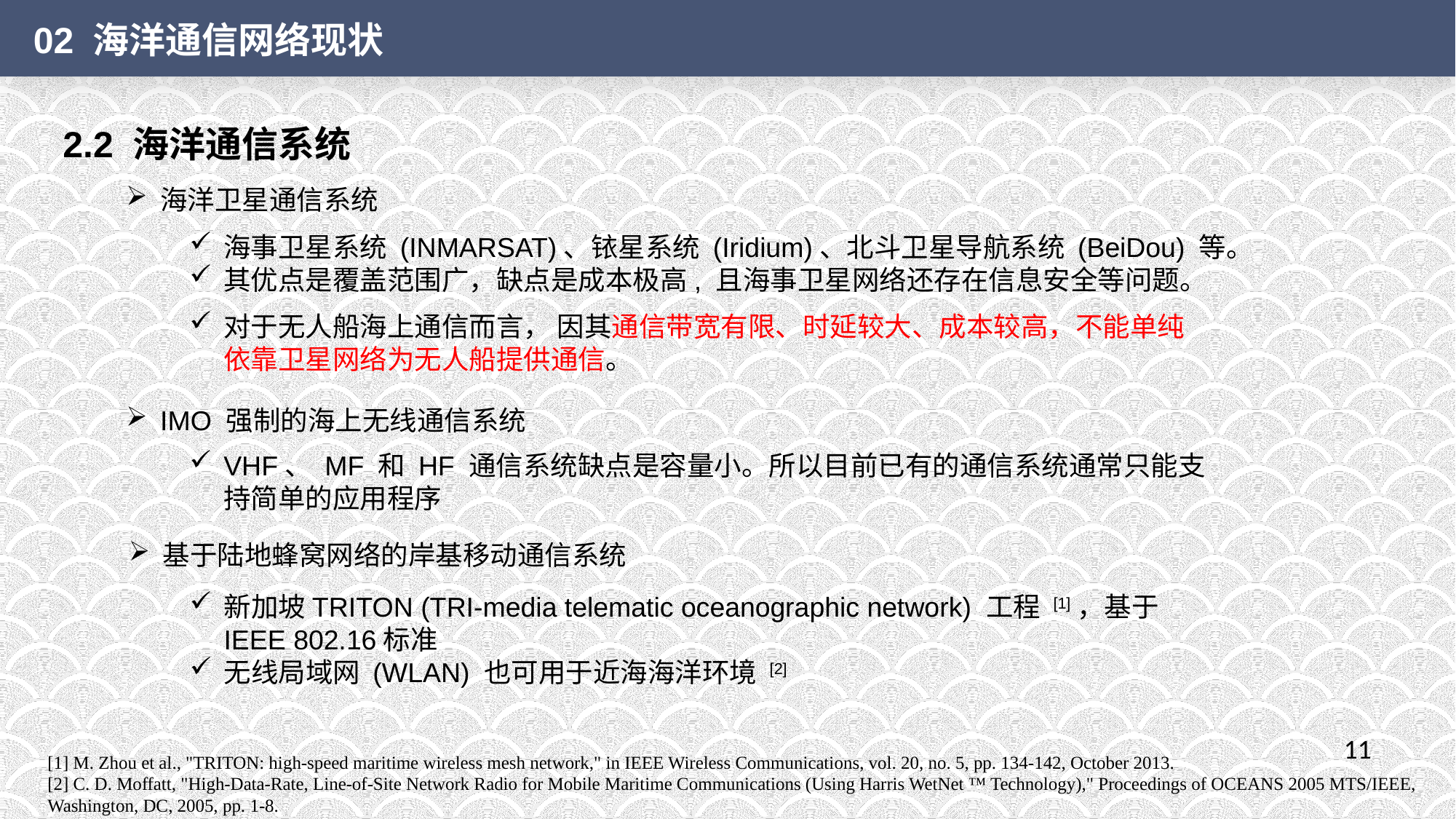

02 海洋通信网络现状
2.2 海洋通信系统
海洋卫星通信系统
海事卫星系统 (INMARSAT)、铱星系统 (Iridium)、北斗卫星导航系统 (BeiDou) 等。
其优点是覆盖范围广，缺点是成本极高, 且海事卫星网络还存在信息安全等问题。
对于无人船海上通信而言， 因其通信带宽有限、时延较大、成本较高，不能单纯依靠卫星网络为无人船提供通信。
IMO 强制的海上无线通信系统
VHF、 MF 和 HF 通信系统缺点是容量小。所以目前已有的通信系统通常只能支持简单的应用程序
基于陆地蜂窝网络的岸基移动通信系统
新加坡TRITON (TRI-media telematic oceanographic network) 工程 [1]，基于IEEE 802.16标准
无线局域网 (WLAN) 也可用于近海海洋环境 [2]
11
[1] M. Zhou et al., "TRITON: high-speed maritime wireless mesh network," in IEEE Wireless Communications, vol. 20, no. 5, pp. 134-142, October 2013.
[2] C. D. Moffatt, "High-Data-Rate, Line-of-Site Network Radio for Mobile Maritime Communications (Using Harris WetNet ™ Technology)," Proceedings of OCEANS 2005 MTS/IEEE, Washington, DC, 2005, pp. 1-8.